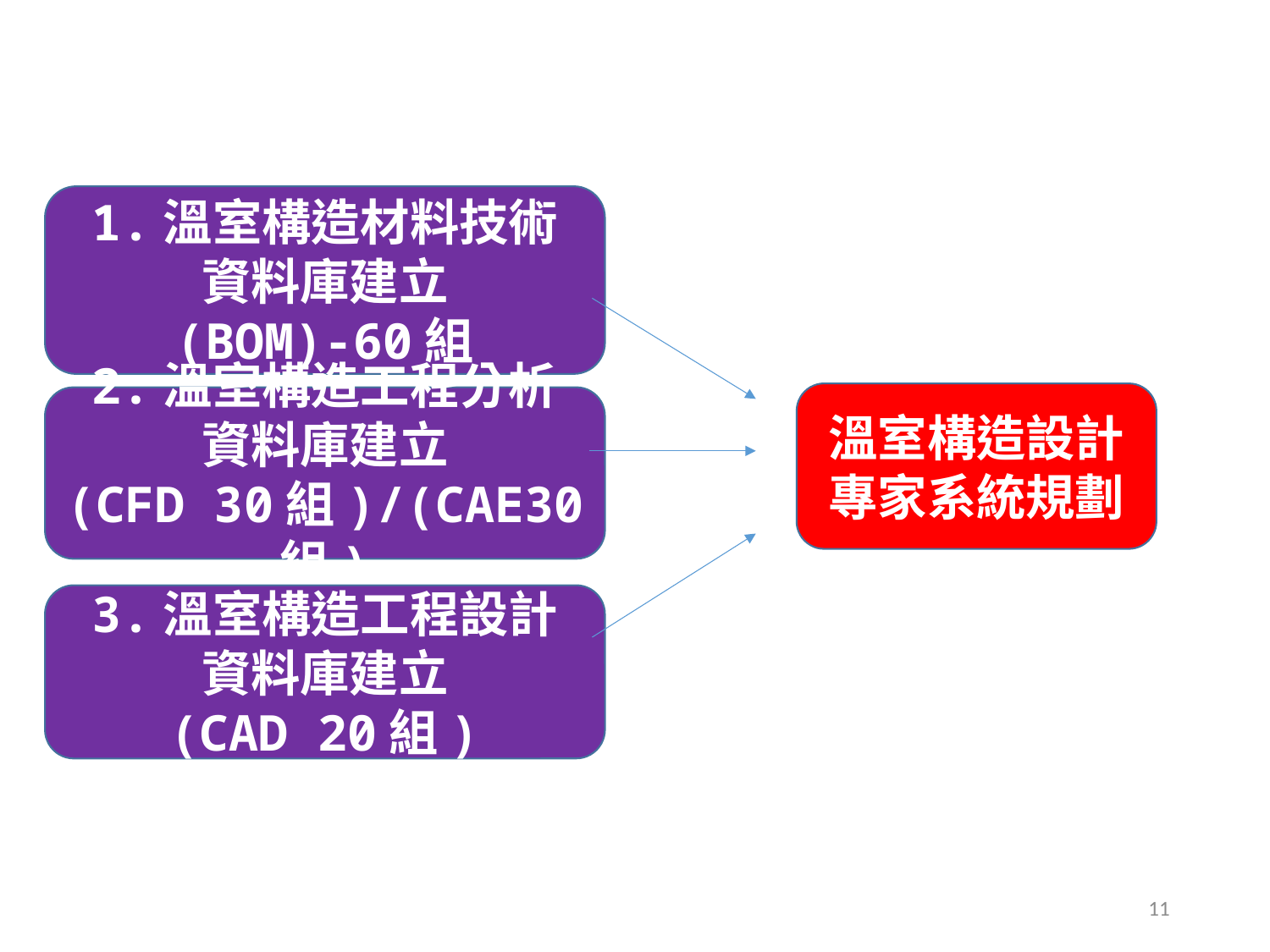

1.溫室構造材料技術
資料庫建立
(BOM)-60組
溫室構造設計
專家系統規劃
2.溫室構造工程分析
資料庫建立
(CFD 30組)/(CAE30 組)
3.溫室構造工程設計
資料庫建立
(CAD 20組)
11